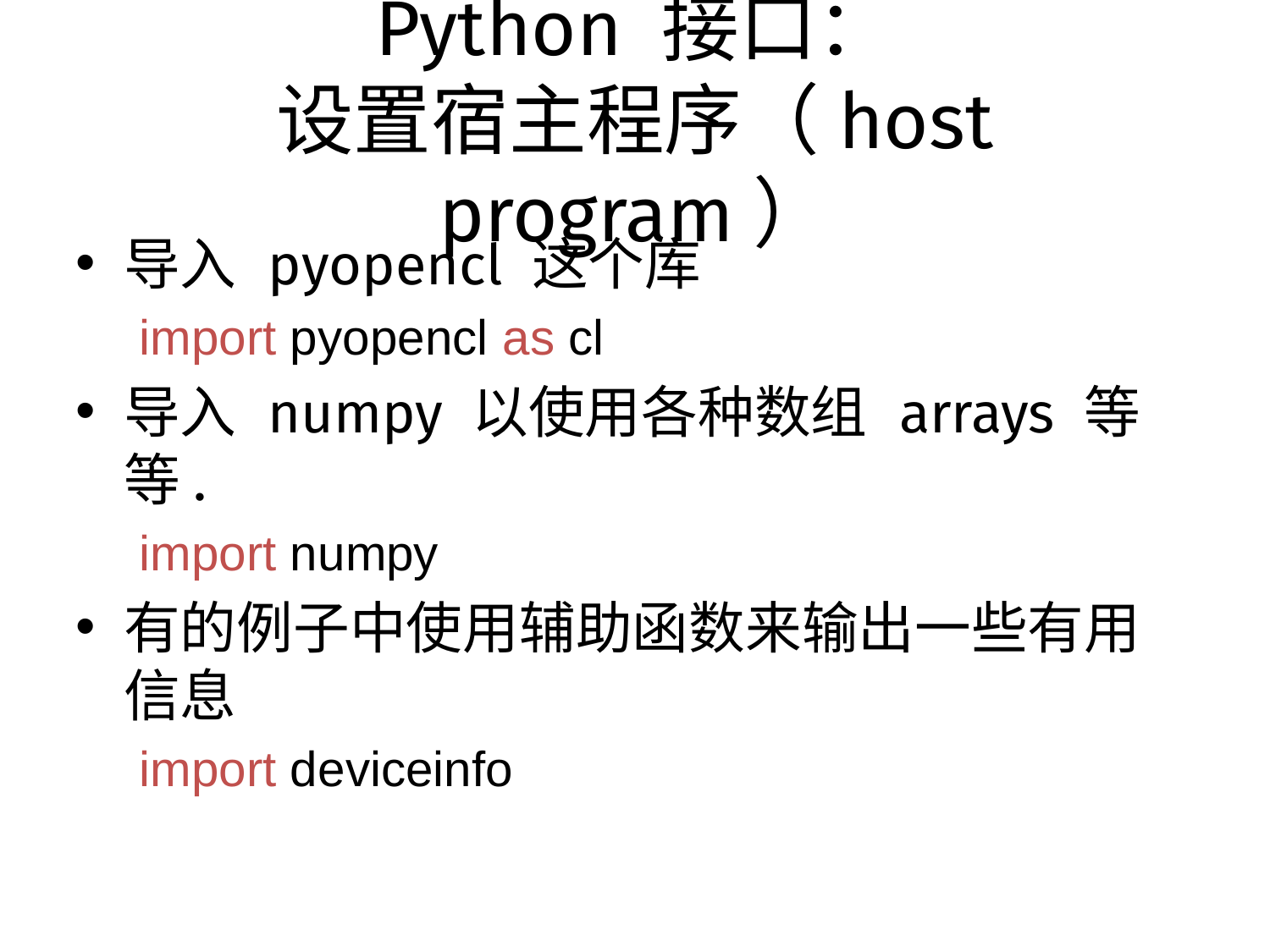

Python 接口：
设置宿主程序（host program）
导入 pyopencl 这个库
import pyopencl as cl
导入 numpy 以使用各种数组 arrays 等等.
import numpy
有的例子中使用辅助函数来输出一些有用信息
import deviceinfo